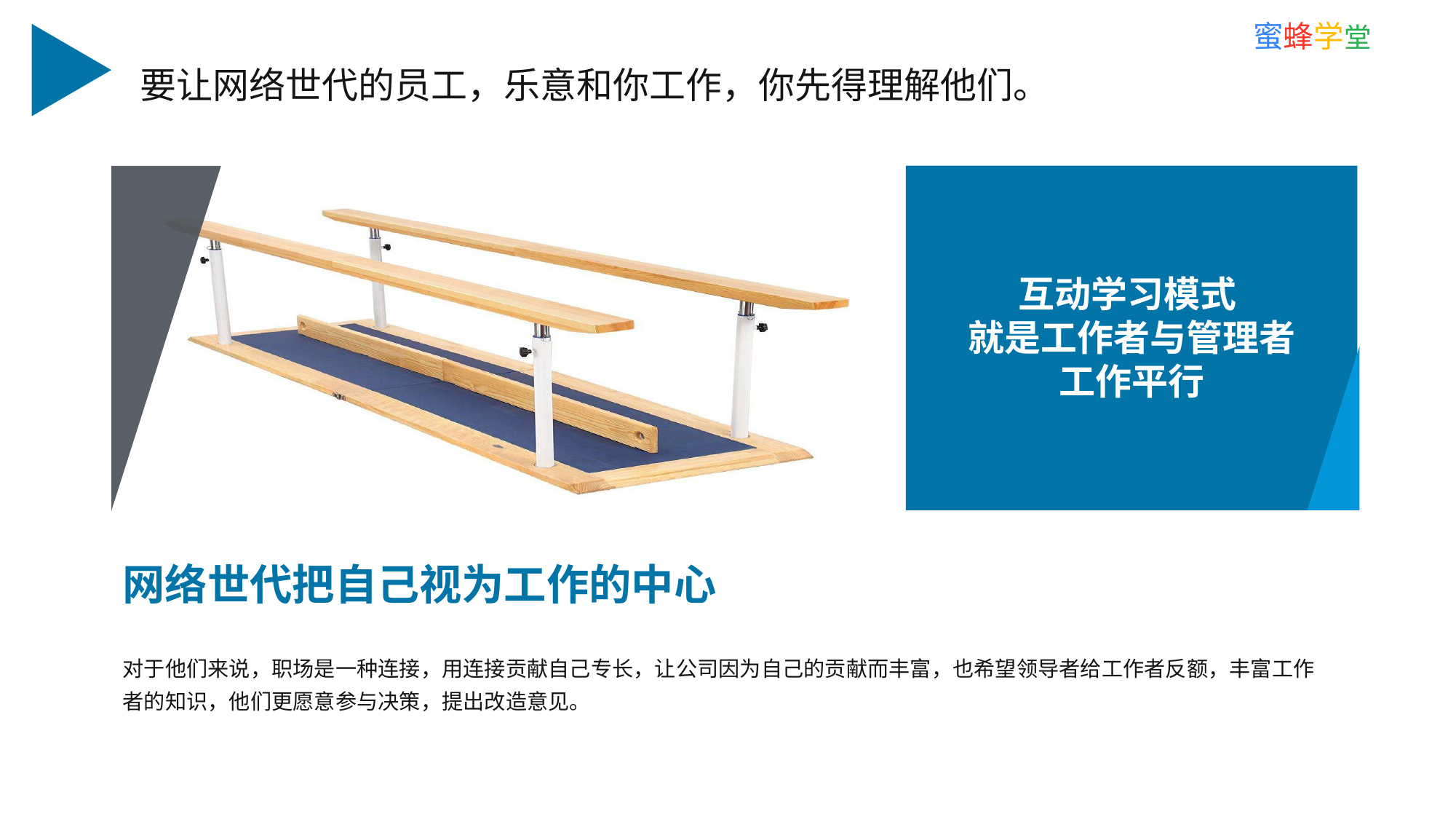

要让网络世代的员工，乐意和你工作，你先得理解他们。

互动学习模式
就是工作者与管理者工作平行

网络世代把自己视为工作的中心

对于他们来说，职场是一种连接，用连接贡献自己专长，让公司因为自己的贡献而丰富，也希望领导者给工作者反额，丰富工作者的知识，他们更愿意参与决策，提出改造意见。